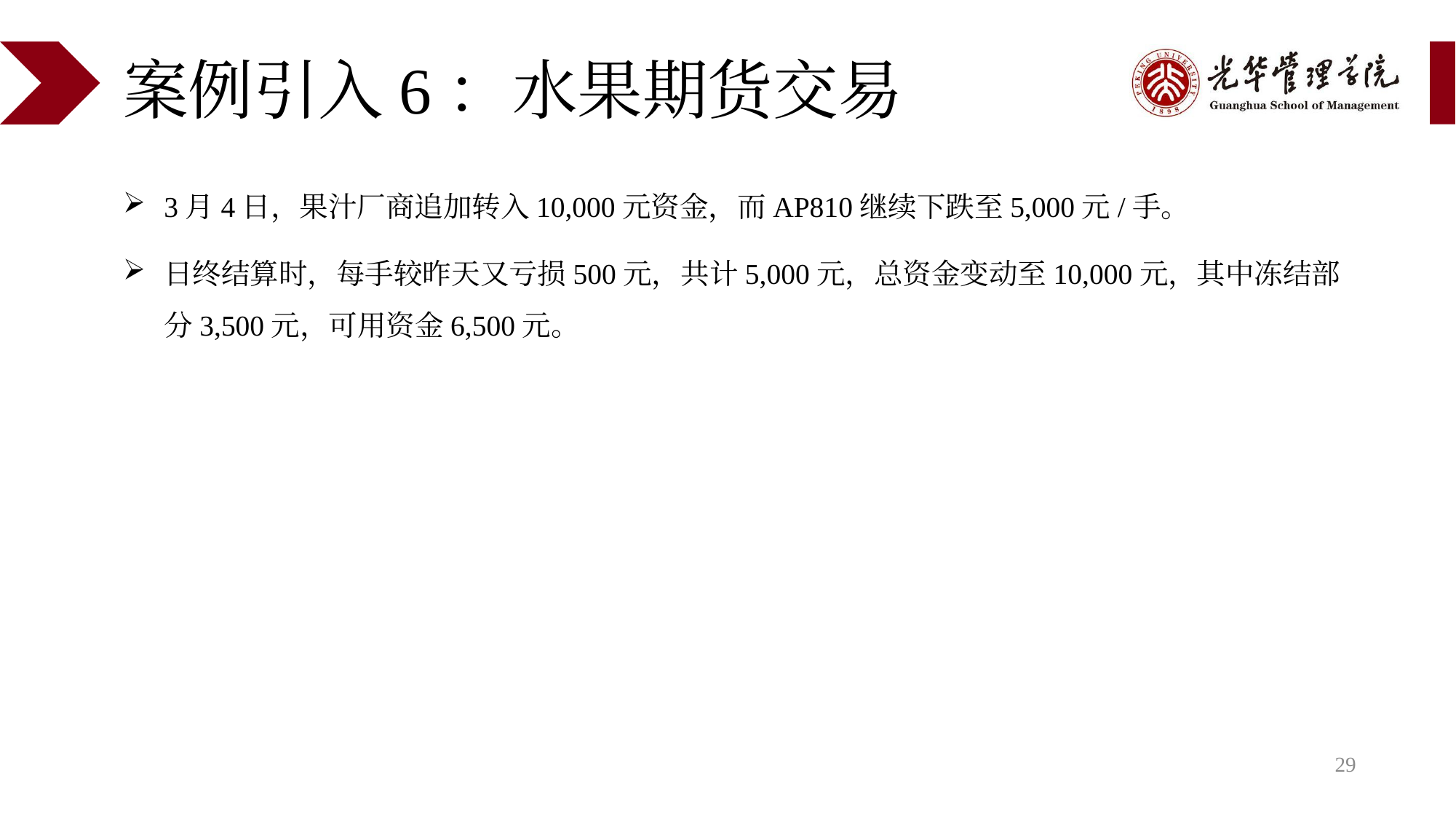

# 案例引入6：水果期货交易
3月4日，果汁厂商追加转入10,000元资金，而AP810继续下跌至5,000元/手。
日终结算时，每手较昨天又亏损500元，共计5,000元，总资金变动至10,000元，其中冻结部分3,500元，可用资金6,500元。
29